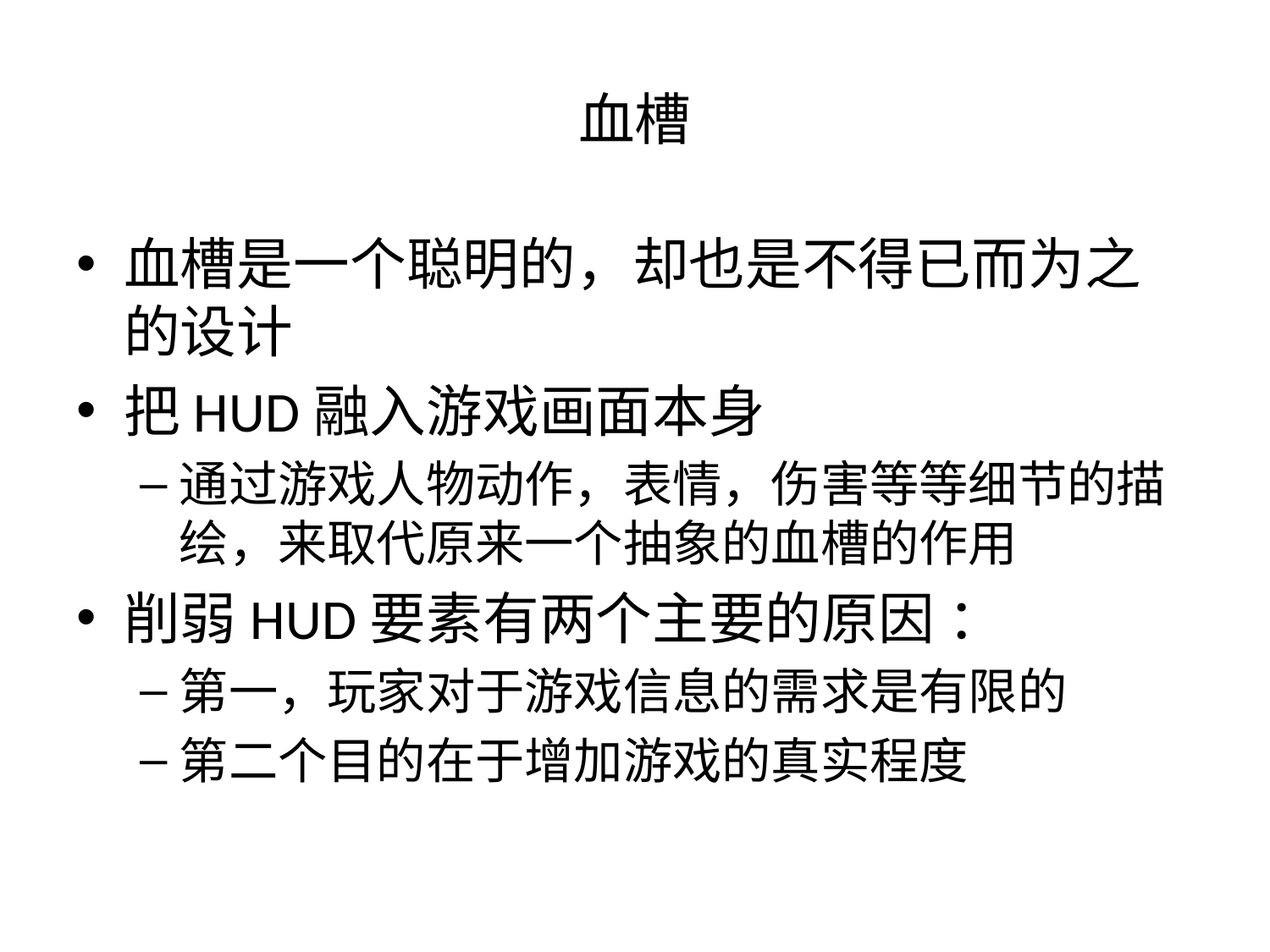

# 血槽
血槽是一个聪明的，却也是不得已而为之的设计
把HUD融入游戏画面本身
通过游戏人物动作，表情，伤害等等细节的描绘，来取代原来一个抽象的血槽的作用
削弱HUD要素有两个主要的原因 ：
第一，玩家对于游戏信息的需求是有限的
第二个目的在于增加游戏的真实程度